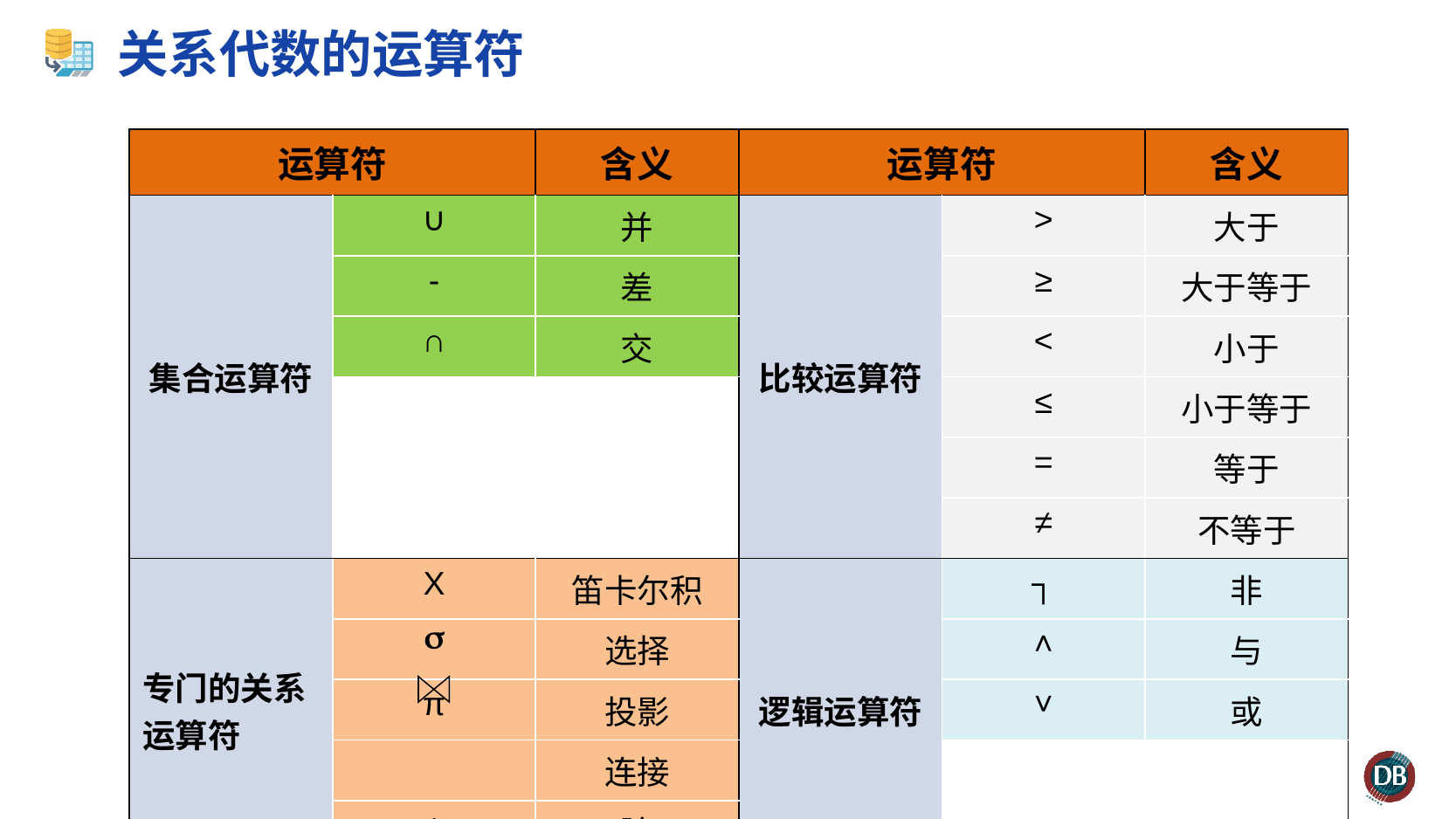

# 关系代数的运算符
| 运算符 |  | 含义 | 运算符 |  | 含义 |
| --- | --- | --- | --- | --- | --- |
| 集合运算符 | ∪ | 并 | 比较运算符 | > | 大于 |
|  | - | 差 |  | ≥ | 大于等于 |
|  | ∩ | 交 |  | < | 小于 |
|  |  |  |  | ≤ | 小于等于 |
|  |  |  |  | = | 等于 |
|  |  |  |  | ≠ | 不等于 |
| 专门的关系运算符 | X | 笛卡尔积 | 逻辑运算符 | ┐ | 非 |
|  | σ | 选择 |  | ˄ | 与 |
|  | π | 投影 |  | ˅ | 或 |
|  |  | 连接 |  |  |  |
|  | ÷ | 除 |  |  |  |